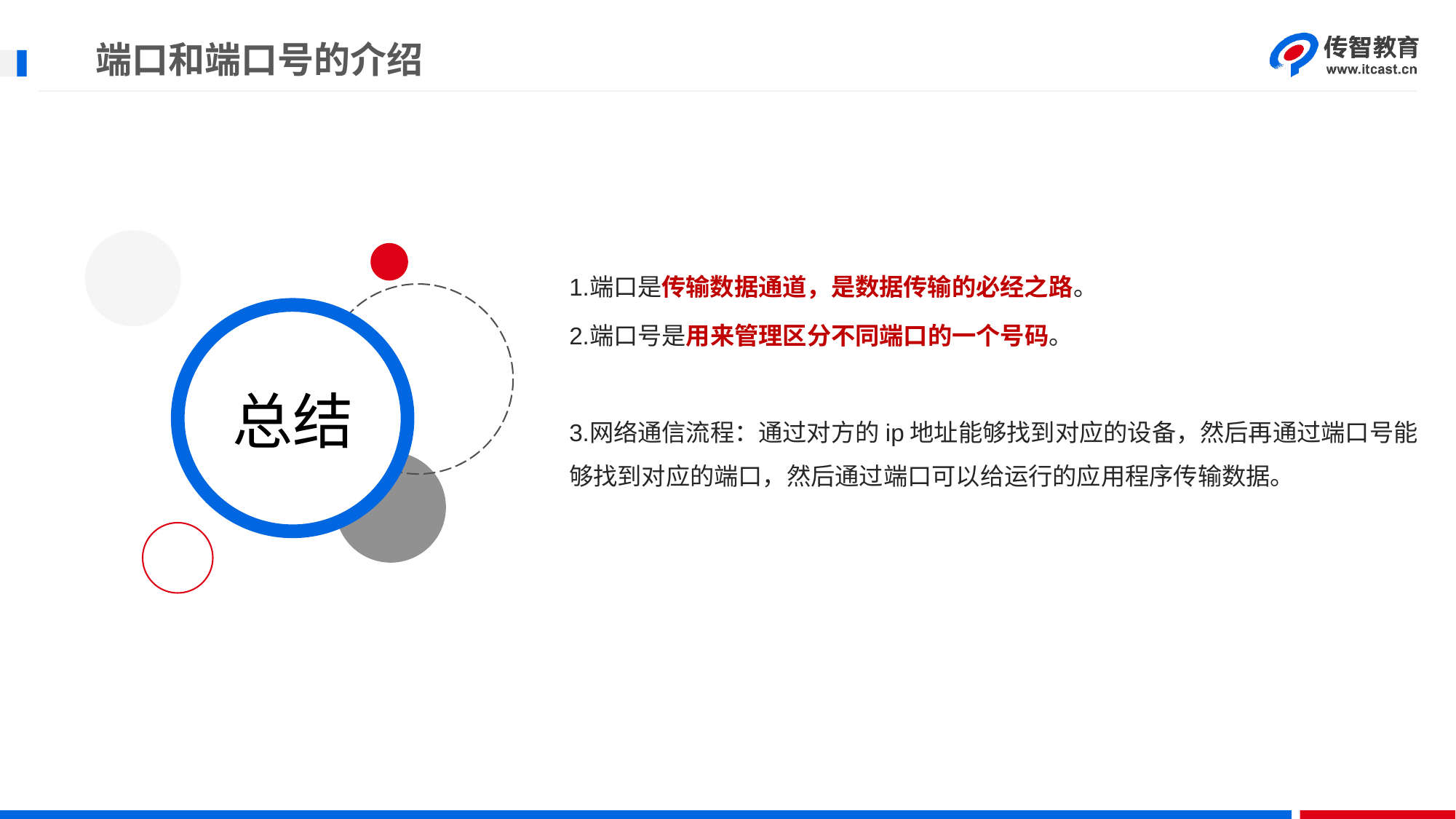

# 端口和端口号的介绍
端口是传输数据通道，是数据传输的必经之路。
端口号是用来管理区分不同端口的一个号码。

网络通信流程：通过对方的ip地址能够找到对应的设备，然后再通过端口号能够找到对应的端口，然后通过端口可以给运行的应用程序传输数据。